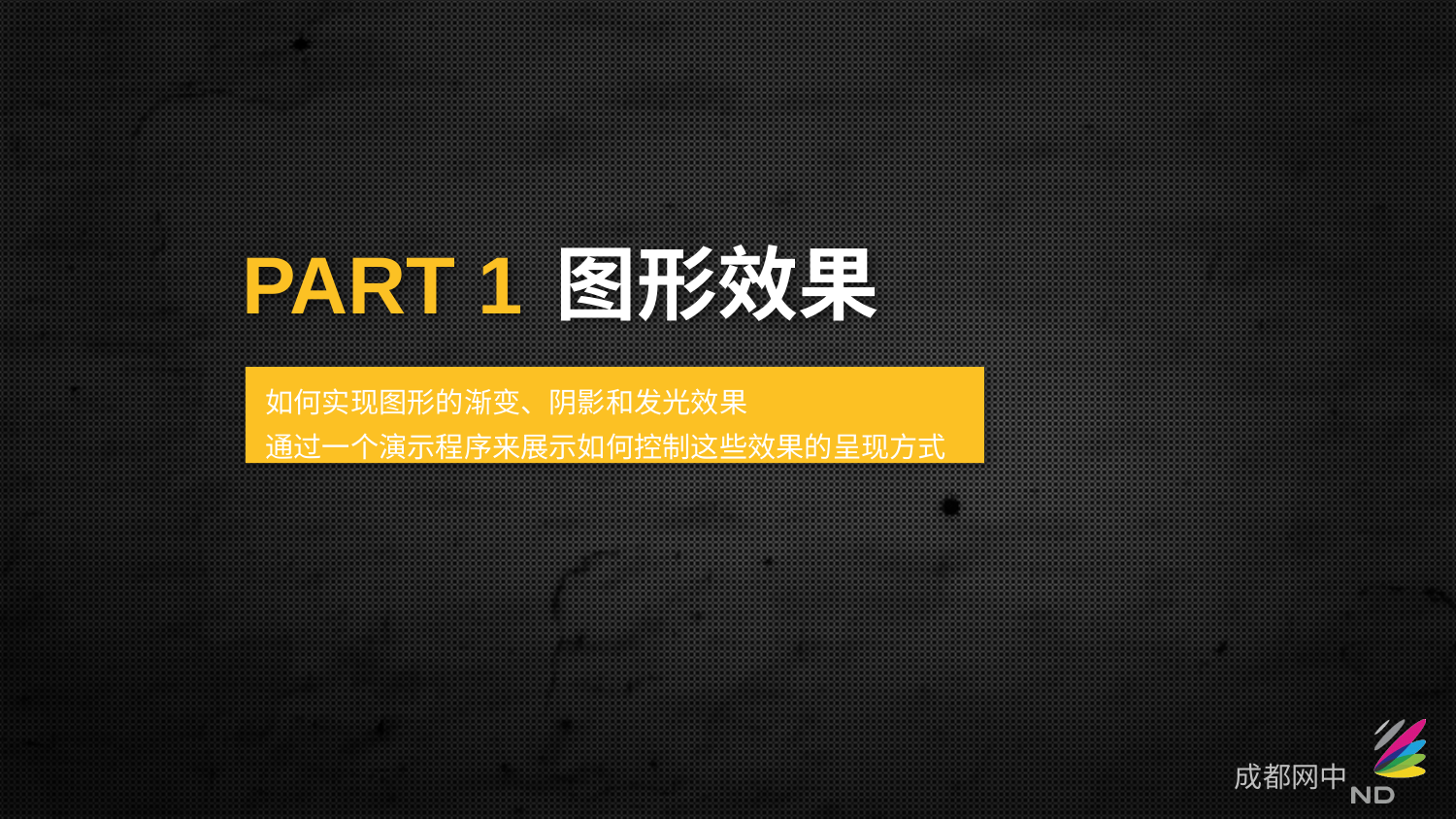

图形效果
PART 1

如何实现图形的渐变、阴影和发光效果
通过一个演示程序来展示如何控制这些效果的呈现方式